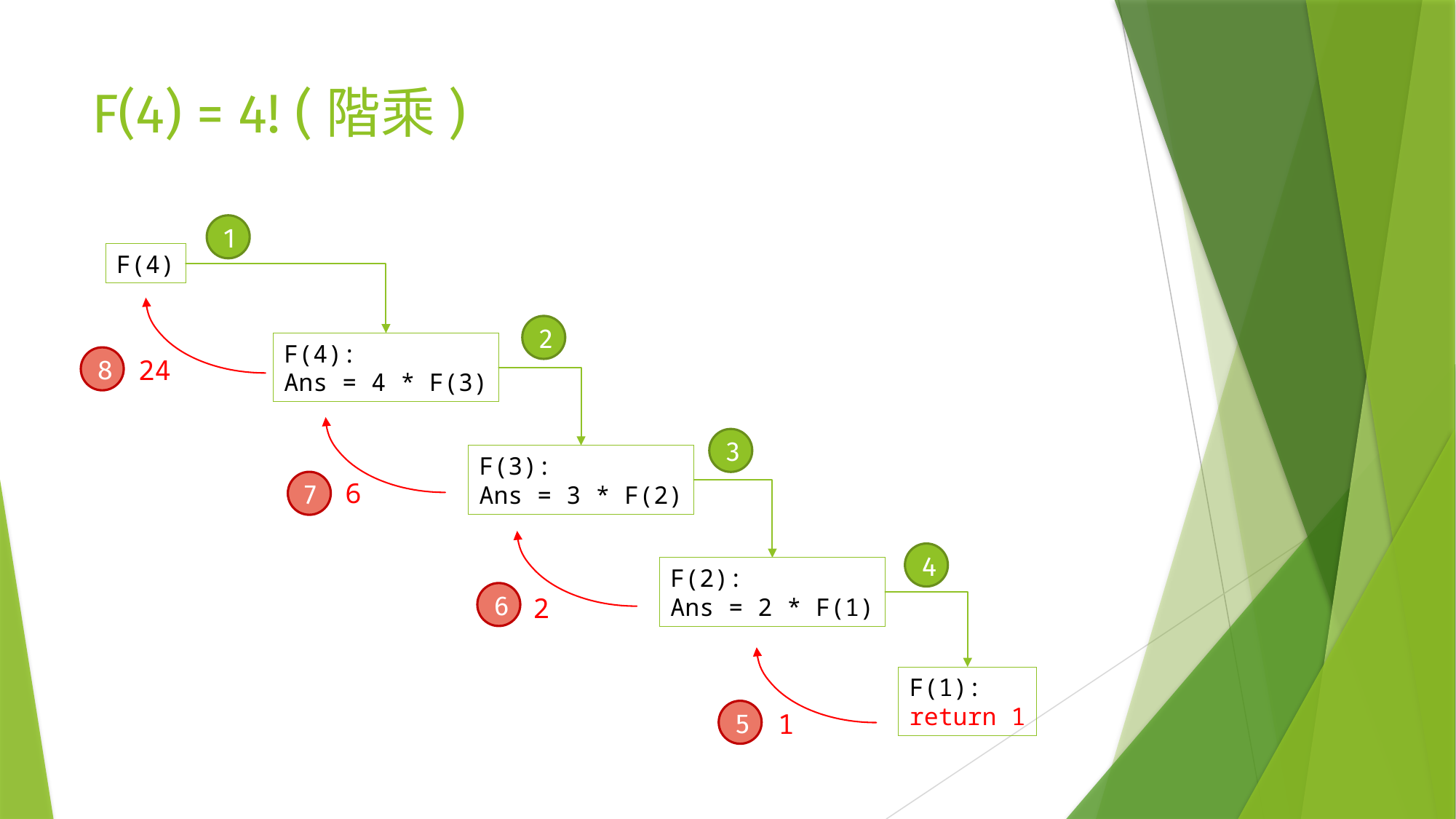

# F(4) = 4! (階乘)
1

F(4)
2
F(4):
Ans = 4 * F(3)

8
24
3
F(3):
Ans = 3 * F(2)

6
7
4
F(2):
Ans = 2 * F(1)

6
2
F(1):
return 1
5
1